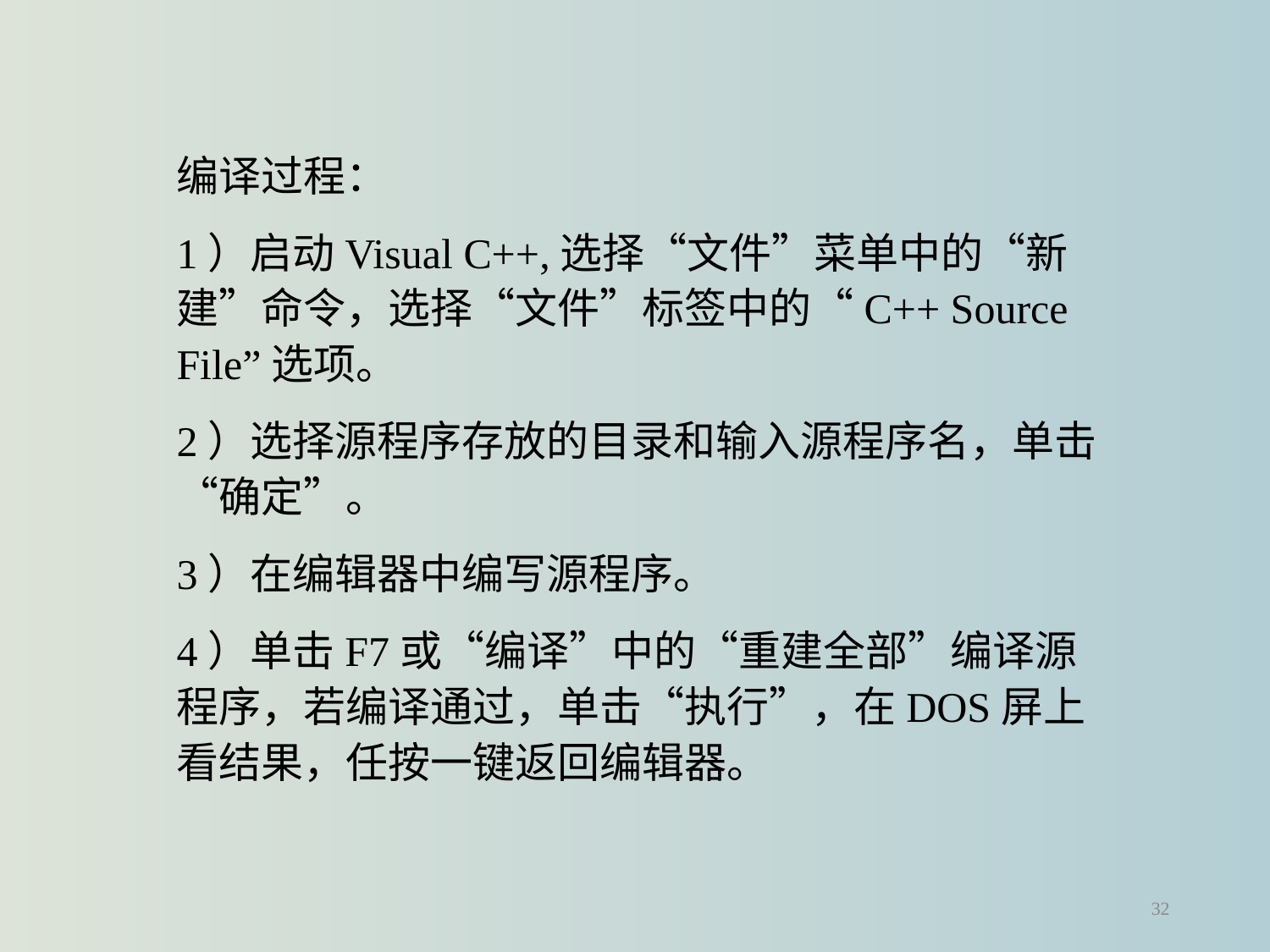

编译过程：
1）启动Visual C++,选择“文件”菜单中的“新建”命令，选择“文件”标签中的“C++ Source File”选项。
2）选择源程序存放的目录和输入源程序名，单击“确定”。
3）在编辑器中编写源程序。
4）单击F7或“编译”中的“重建全部”编译源程序，若编译通过，单击“执行”，在DOS屏上看结果，任按一键返回编辑器。
32